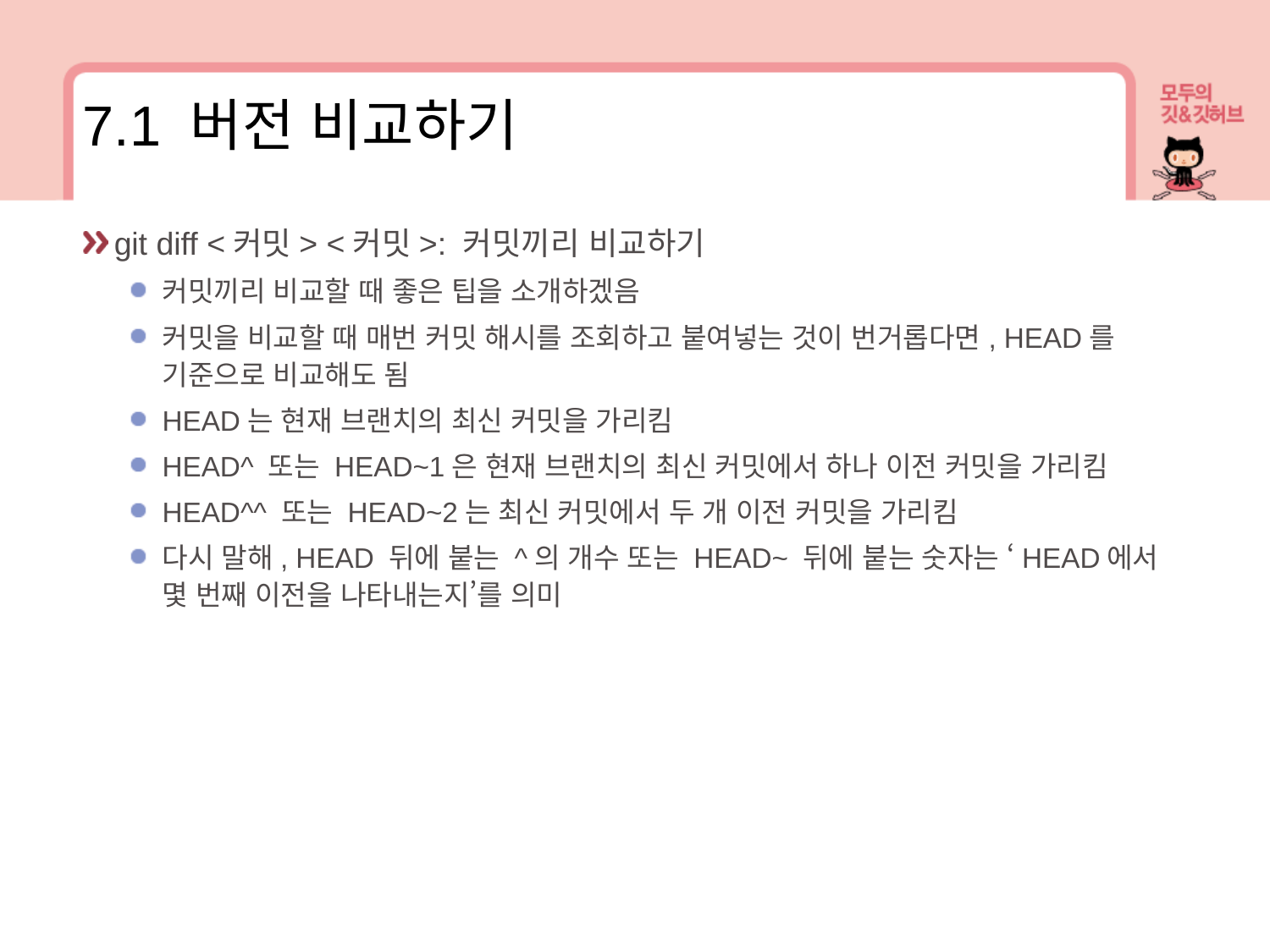

7.1 버전 비교하기
git diff <커밋> <커밋>: 커밋끼리 비교하기
커밋끼리 비교할 때 좋은 팁을 소개하겠음
커밋을 비교할 때 매번 커밋 해시를 조회하고 붙여넣는 것이 번거롭다면, HEAD를 기준으로 비교해도 됨
HEAD는 현재 브랜치의 최신 커밋을 가리킴
HEAD^ 또는 HEAD~1은 현재 브랜치의 최신 커밋에서 하나 이전 커밋을 가리킴
HEAD^^ 또는 HEAD~2는 최신 커밋에서 두 개 이전 커밋을 가리킴
다시 말해, HEAD 뒤에 붙는 ^의 개수 또는 HEAD~ 뒤에 붙는 숫자는 ‘HEAD에서 몇 번째 이전을 나타내는지’를 의미